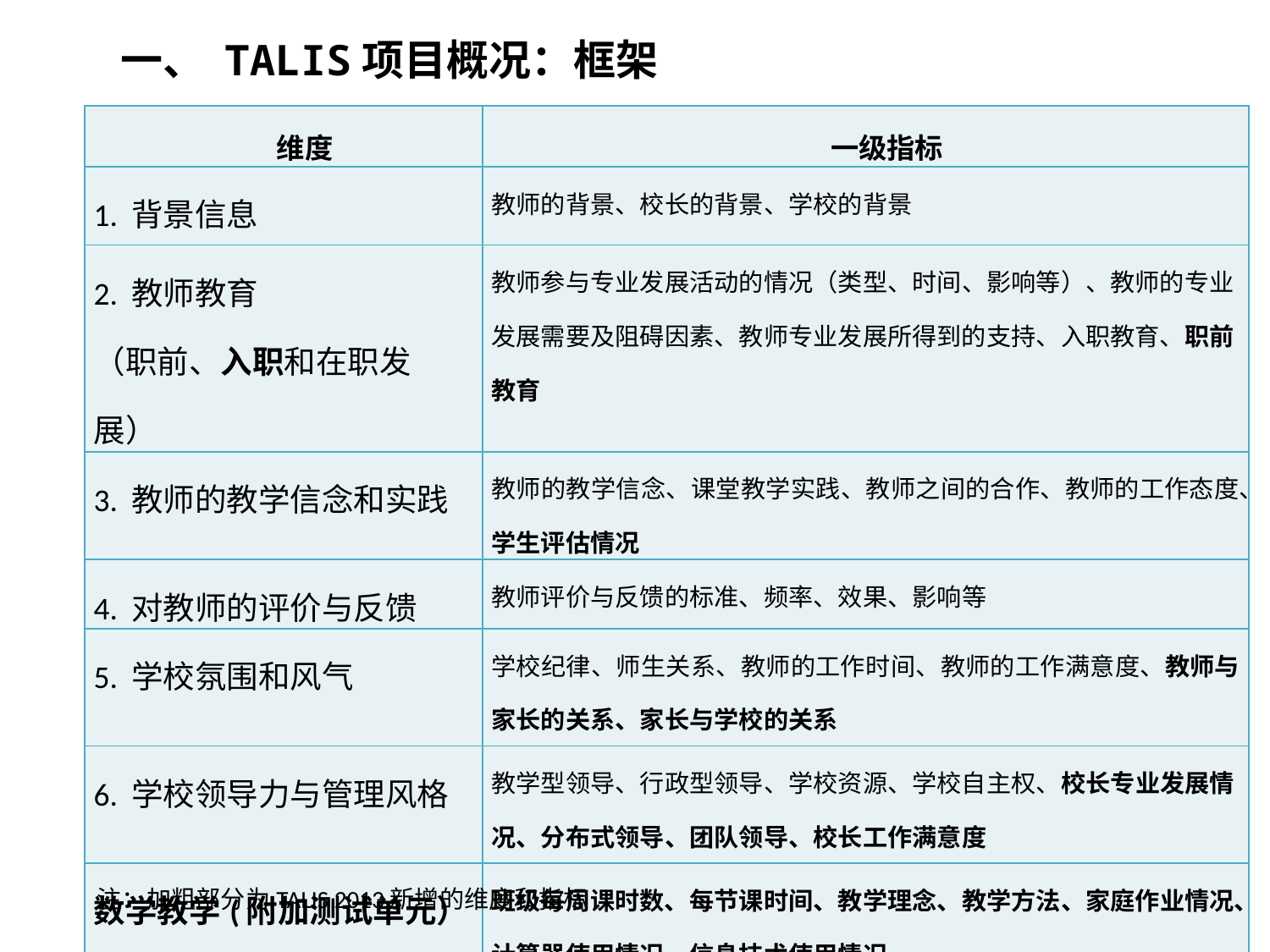

一、 TALIS项目概况：框架
| 维度 | 一级指标 |
| --- | --- |
| 1. 背景信息 | 教师的背景、校长的背景、学校的背景 |
| 2. 教师教育 （职前、入职和在职发展） | 教师参与专业发展活动的情况（类型、时间、影响等）、教师的专业发展需要及阻碍因素、教师专业发展所得到的支持、入职教育、职前教育 |
| 3. 教师的教学信念和实践 | 教师的教学信念、课堂教学实践、教师之间的合作、教师的工作态度、学生评估情况 |
| 4. 对教师的评价与反馈 | 教师评价与反馈的标准、频率、效果、影响等 |
| 5. 学校氛围和风气 | 学校纪律、师生关系、教师的工作时间、教师的工作满意度、教师与家长的关系、家长与学校的关系 |
| 6. 学校领导力与管理风格 | 教学型领导、行政型领导、学校资源、学校自主权、校长专业发展情况、分布式领导、团队领导、校长工作满意度 |
| 数学教学(附加测试单元） | 班级每周课时数、每节课时间、教学理念、教学方法、家庭作业情况、计算器使用情况、信息技术使用情况 |
注：加粗部分为TALIS 2013新增的维度和指标